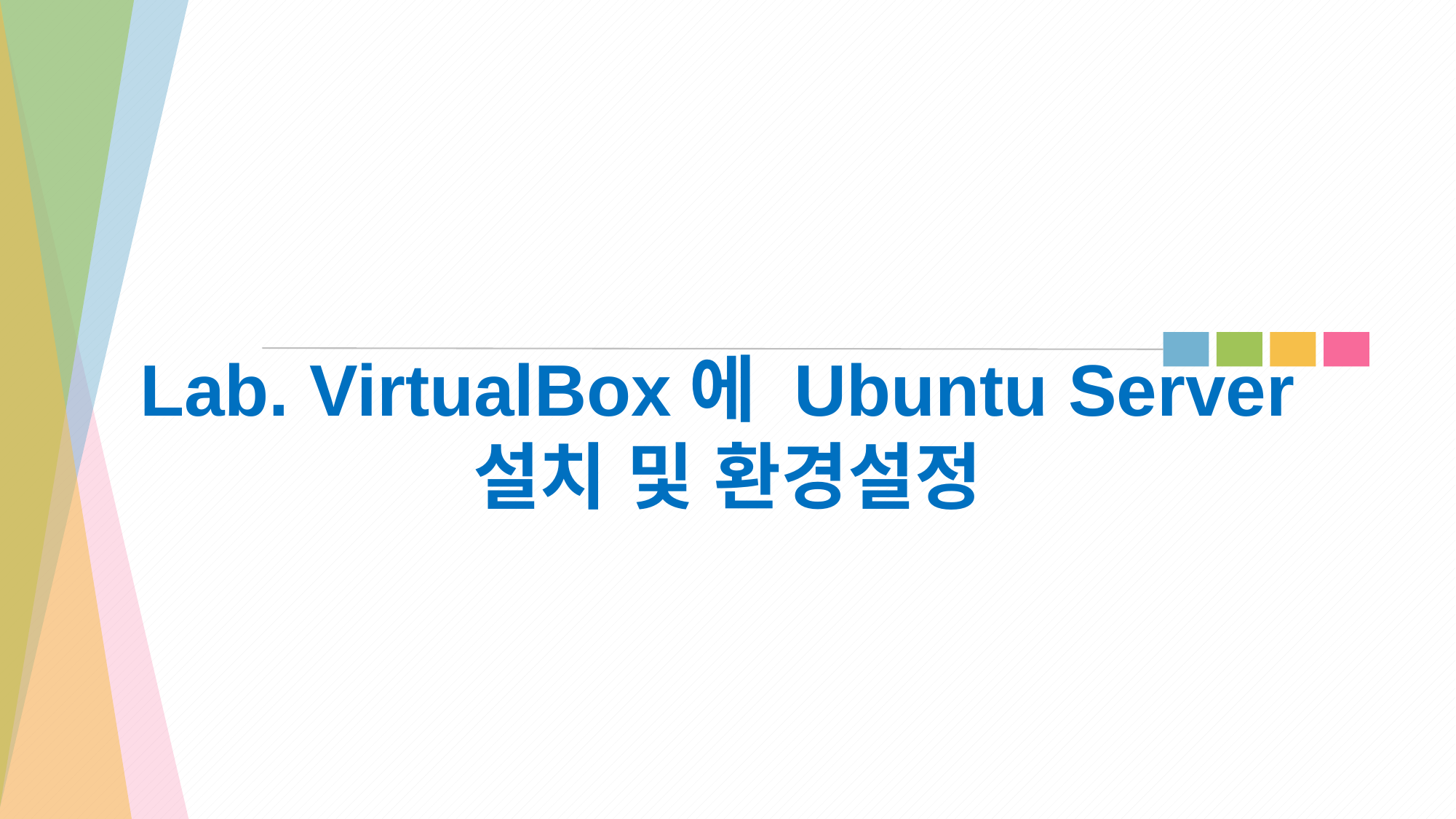

# Lab. VirtualBox에 Ubuntu Server 설치 및 환경설정